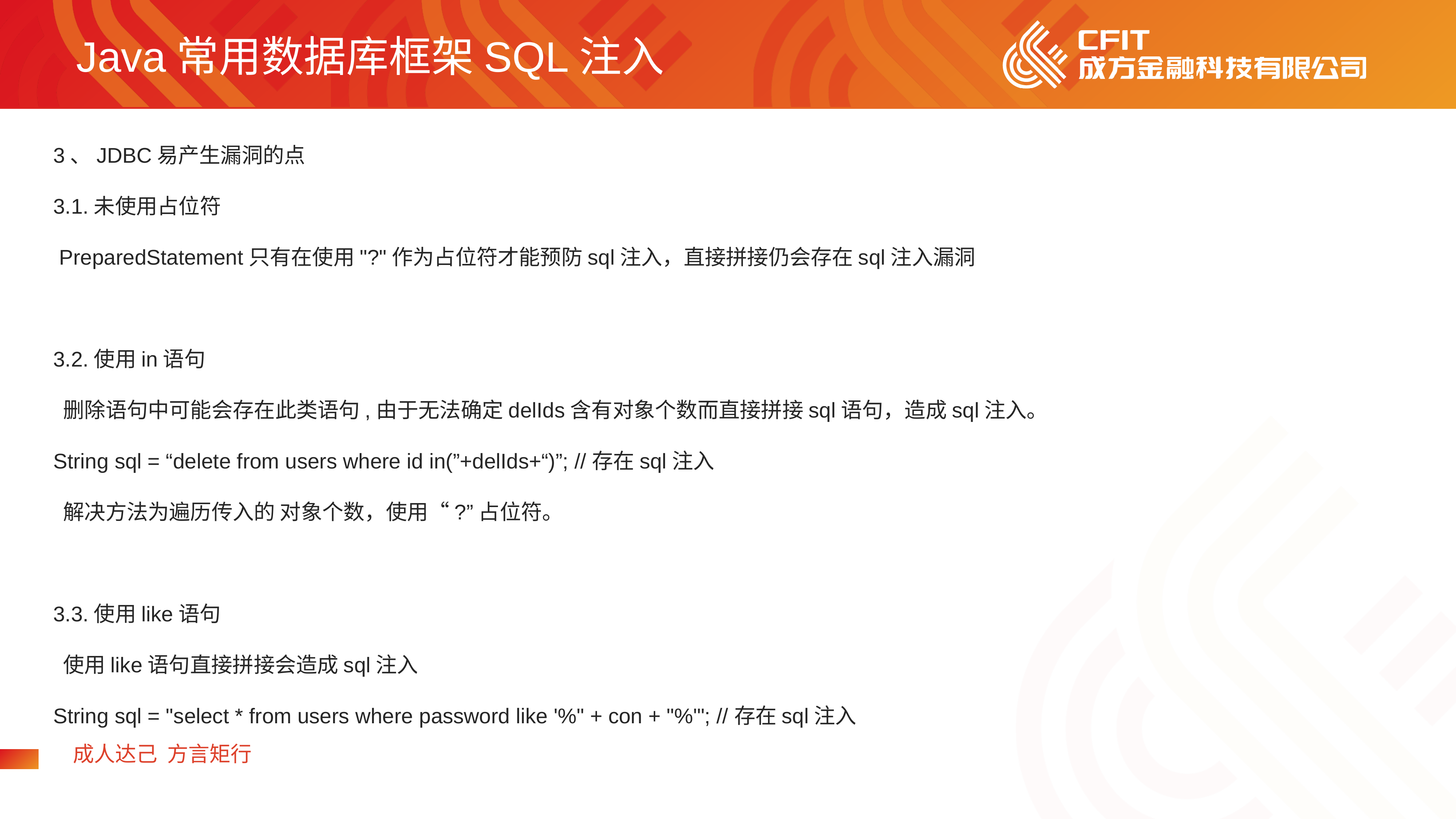

Java常用数据库框架SQL注入
3、JDBC易产生漏洞的点
3.1.未使用占位符
 PreparedStatement只有在使用"?"作为占位符才能预防sql注入，直接拼接仍会存在sql注入漏洞

3.2.使用in语句
​ 删除语句中可能会存在此类语句,由于无法确定delIds含有对象个数而直接拼接sql语句，造成sql注入。
String sql = “delete from users where id in(”+delIds+“)”; //存在sql注入
​ 解决方法为遍历传入的 对象个数，使用“?”占位符。

3.3.使用like语句
​ 使用like语句直接拼接会造成sql注入
String sql = "select * from users where password like '%" + con + "%'"; //存在sql注入